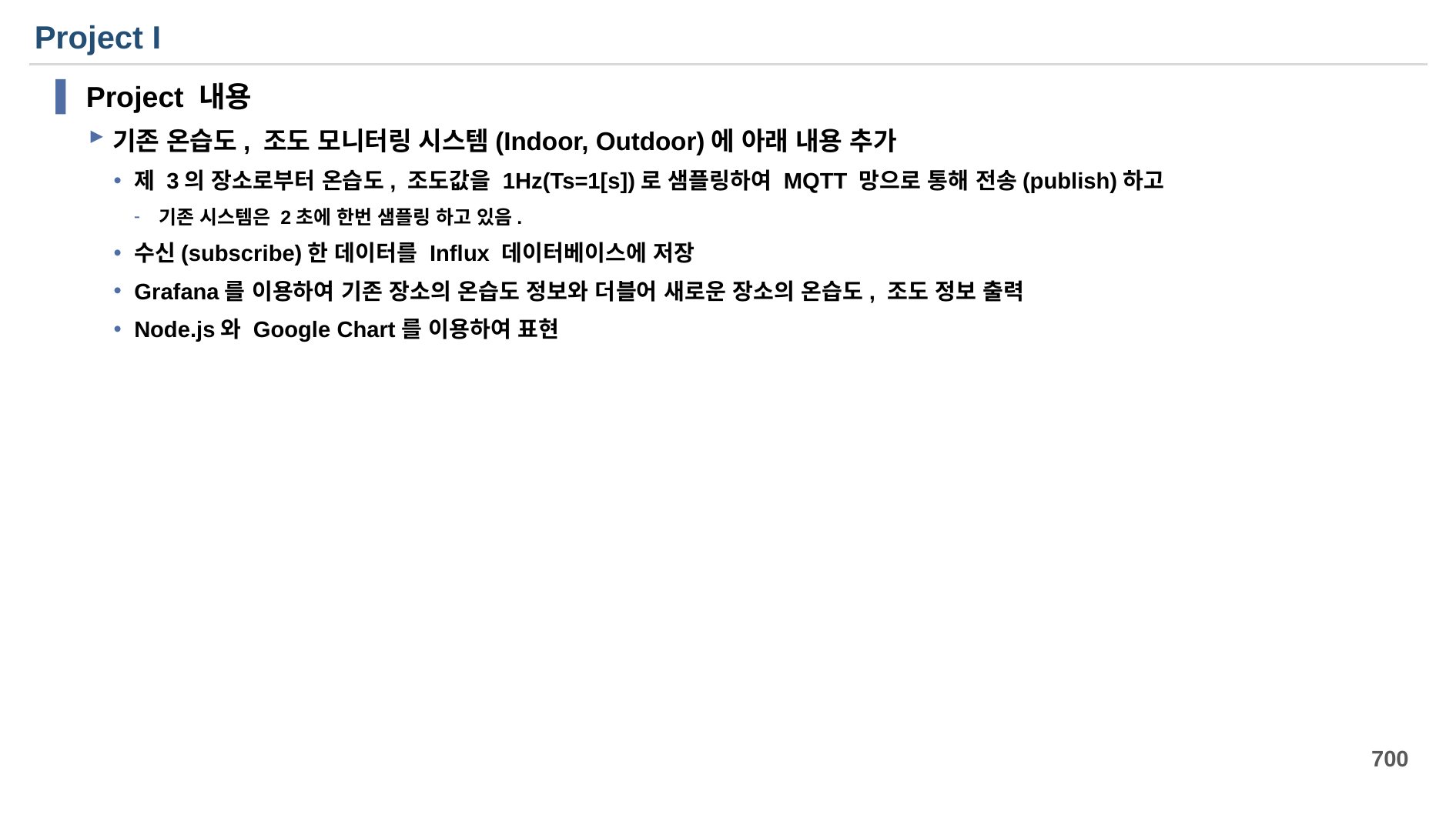

# Project I
Project 내용
기존 온습도, 조도 모니터링 시스템(Indoor, Outdoor)에 아래 내용 추가
제 3의 장소로부터 온습도, 조도값을 1Hz(Ts=1[s])로 샘플링하여 MQTT 망으로 통해 전송(publish)하고
기존 시스템은 2초에 한번 샘플링 하고 있음.
수신(subscribe)한 데이터를 Influx 데이터베이스에 저장
Grafana를 이용하여 기존 장소의 온습도 정보와 더블어 새로운 장소의 온습도, 조도 정보 출력
Node.js와 Google Chart를 이용하여 표현

700